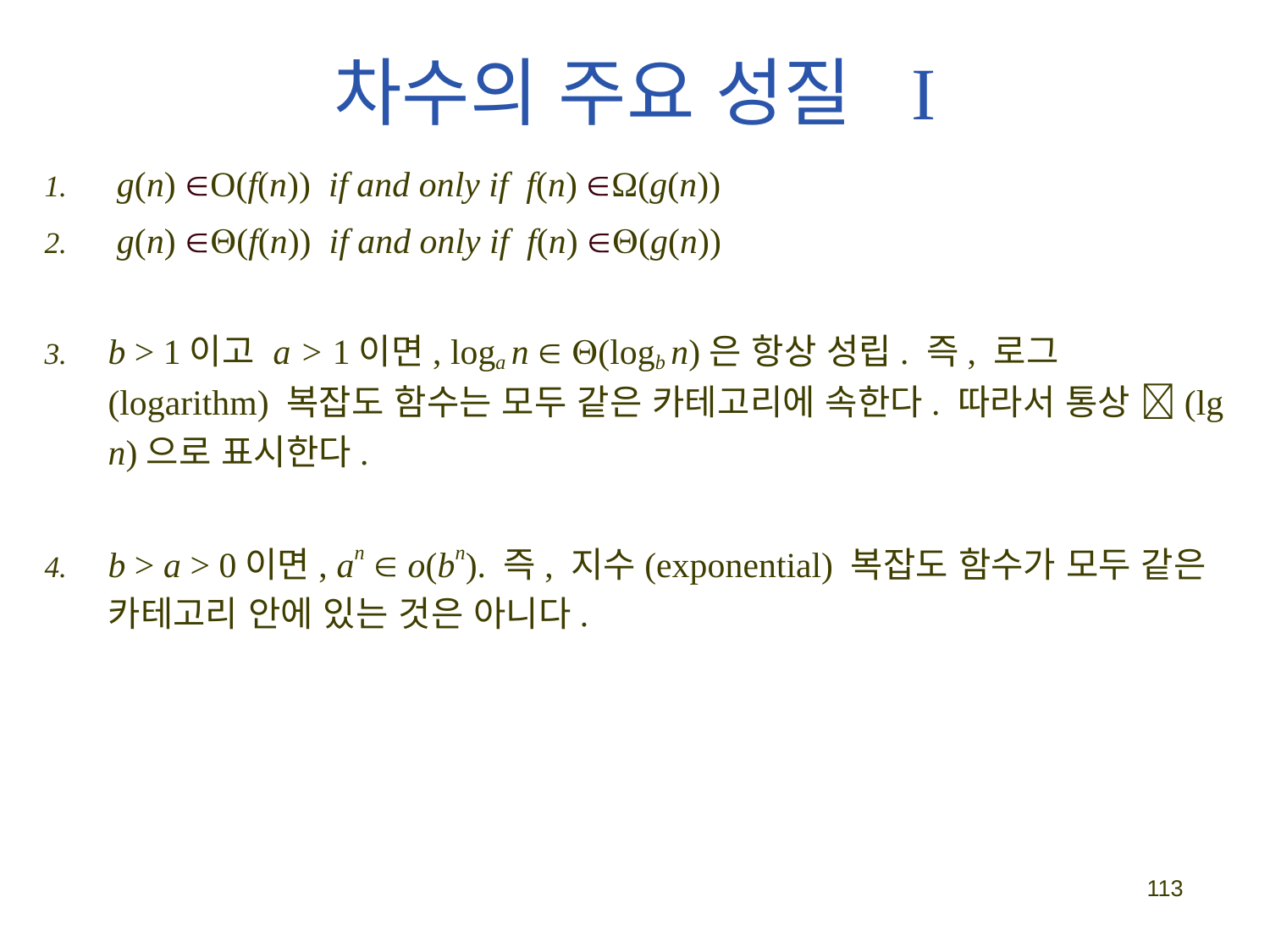

# 차수의 주요 성질  I
 g(n) ∈O(f(n))  if and only if  f(n) ∈Ω(g(n))
 g(n) ∈Θ(f(n))  if and only if  f(n) ∈Θ(g(n))

b > 1이고 a > 1이면, loga n ∈ Θ(logb n)은 항상 성립. 즉, 로그(logarithm) 복잡도 함수는 모두 같은 카테고리에 속한다. 따라서 통상 Θ(lg n)으로 표시한다.

b > a > 0이면, an ∈ o(bn). 즉, 지수(exponential) 복잡도 함수가 모두 같은 카테고리 안에 있는 것은 아니다.
113